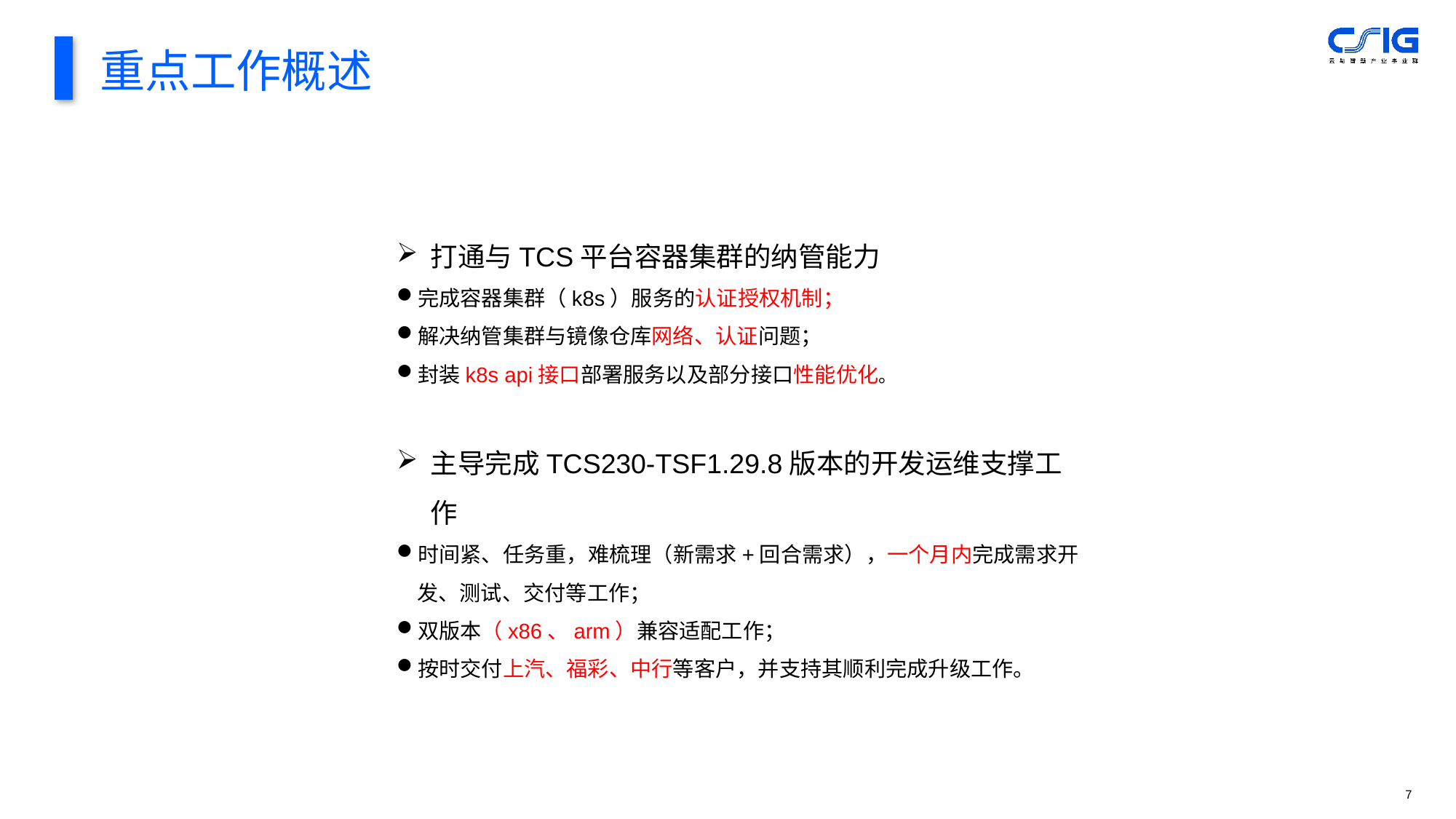

重点工作概述

打通与TCS平台容器集群的纳管能力
完成容器集群（k8s）服务的认证授权机制；
解决纳管集群与镜像仓库网络、认证问题；
封装k8s api接口部署服务以及部分接口性能优化。

主导完成TCS230-TSF1.29.8版本的开发运维支撑工作
时间紧、任务重，难梳理（新需求+回合需求），一个月内完成需求开发、测试、交付等工作；
双版本（x86、arm）兼容适配工作；
按时交付上汽、福彩、中行等客户，并支持其顺利完成升级工作。
7